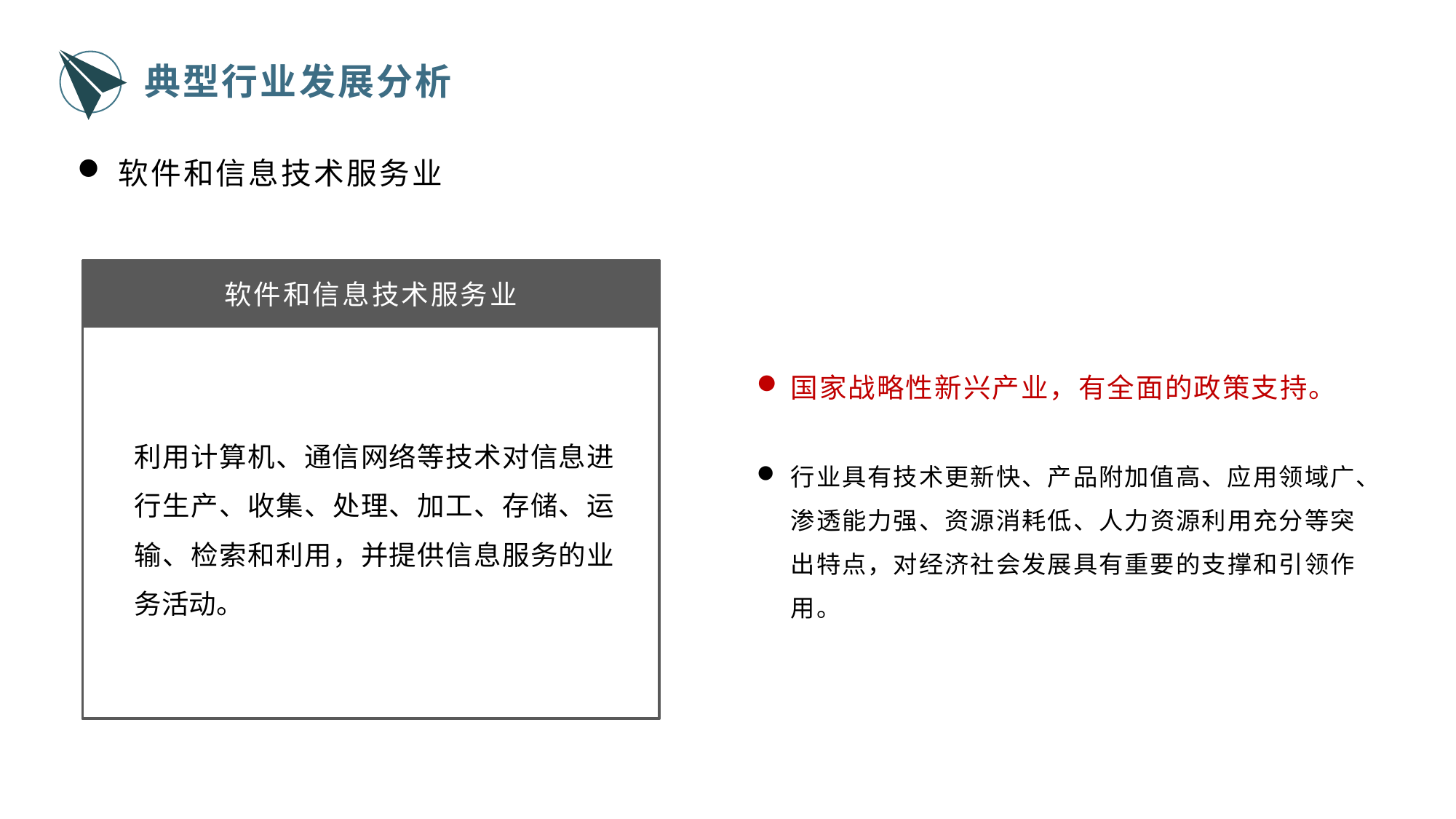

典型行业发展分析
软件和信息技术服务业
软件和信息技术服务业

国家战略性新兴产业，有全面的政策支持。

行业具有技术更新快、产品附加值高、应用领域广、渗透能力强、资源消耗低、人力资源利用充分等突出特点，对经济社会发展具有重要的支撑和引领作用。
利用计算机、通信网络等技术对信息进行生产、收集、处理、加工、存储、运输、检索和利用，并提供信息服务的业务活动。